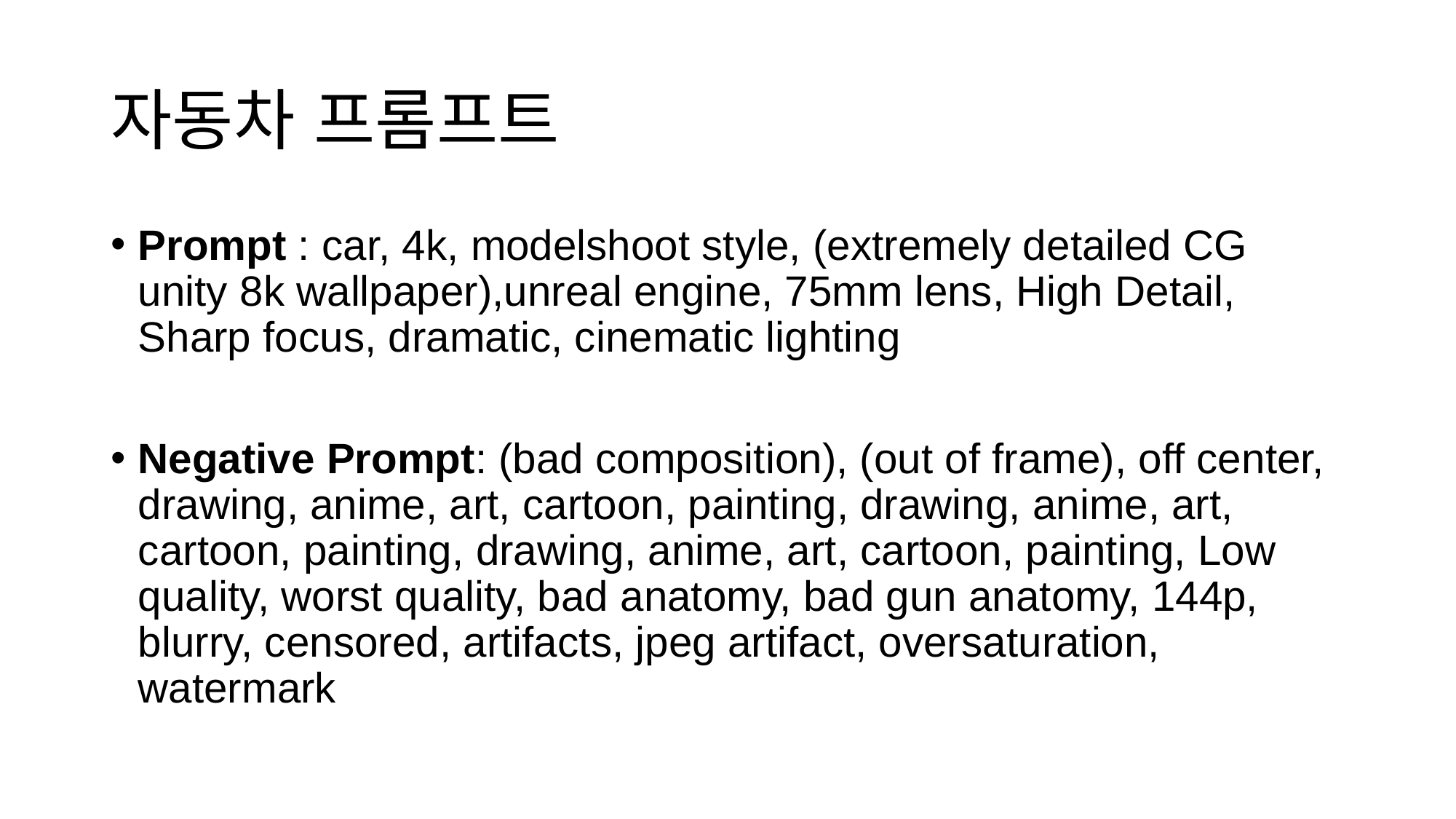

# 자동차 프롬프트
Prompt : car, 4k, modelshoot style, (extremely detailed CG unity 8k wallpaper),unreal engine, 75mm lens, High Detail, Sharp focus, dramatic, cinematic lighting

Negative Prompt: (bad composition), (out of frame), off center, drawing, anime, art, cartoon, painting, drawing, anime, art, cartoon, painting, drawing, anime, art, cartoon, painting, Low quality, worst quality, bad anatomy, bad gun anatomy, 144p, blurry, censored, artifacts, jpeg artifact, oversaturation, watermark